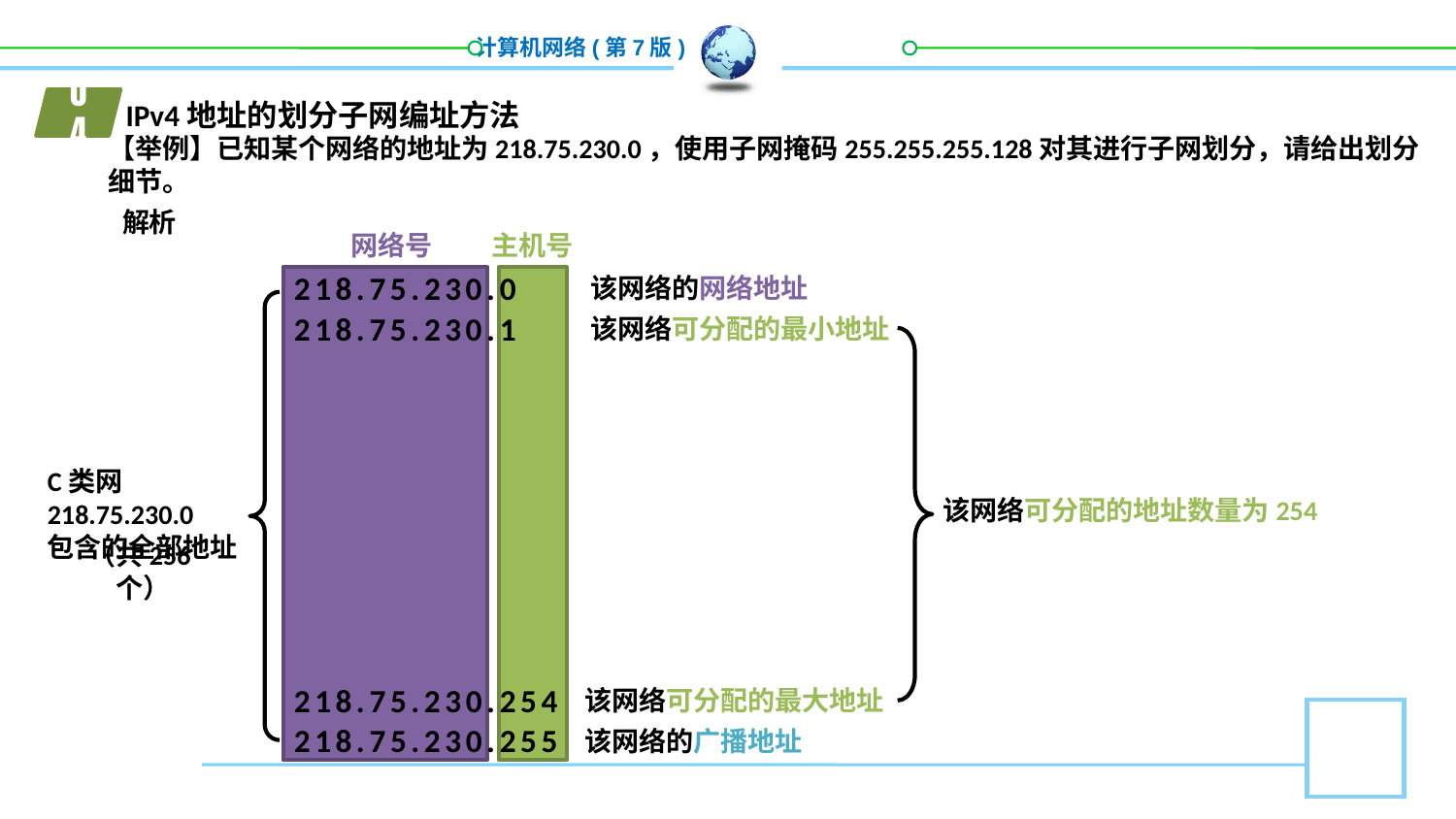

01
IPv4地址的划分子网编址方法
04
【举例】已知某个网络的地址为218.75.230.0，使用子网掩码255.255.255.128对其进行子网划分，请给出划分细节。
解析
网络号

主机号

218.75.230.0
该网络的网络地址

C类网218.75.230.0
包含的全部地址
该网络可分配的最小地址
218.75.230.1

该网络可分配的地址数量为254
（共256个）
该网络可分配的最大地址
218.75.230.254
218.75.230.255
该网络的广播地址